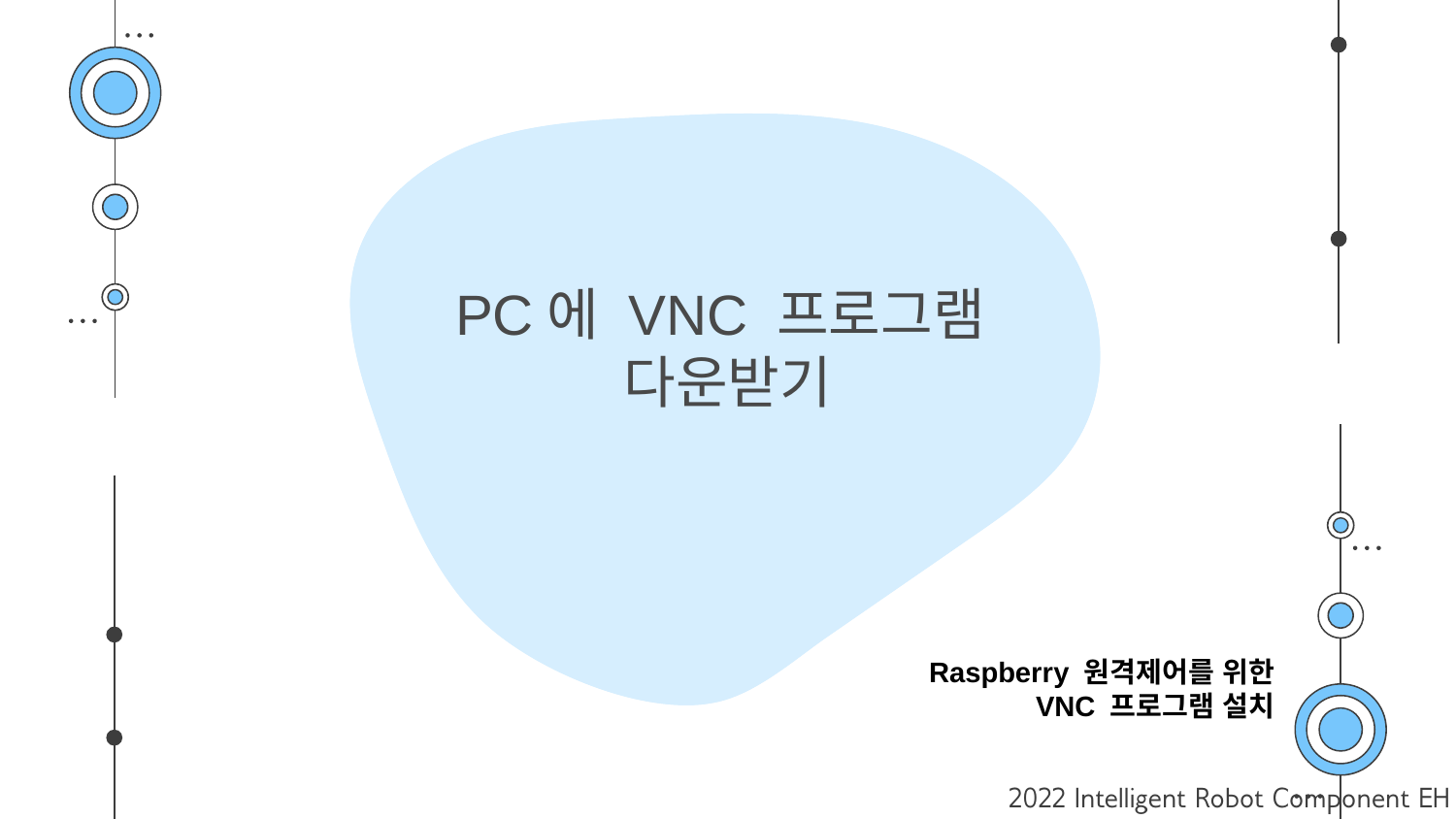

# PC에 VNC 프로그램 다운받기
Raspberry 원격제어를 위한 VNC 프로그램 설치
2022 Intelligent Robot Component EH